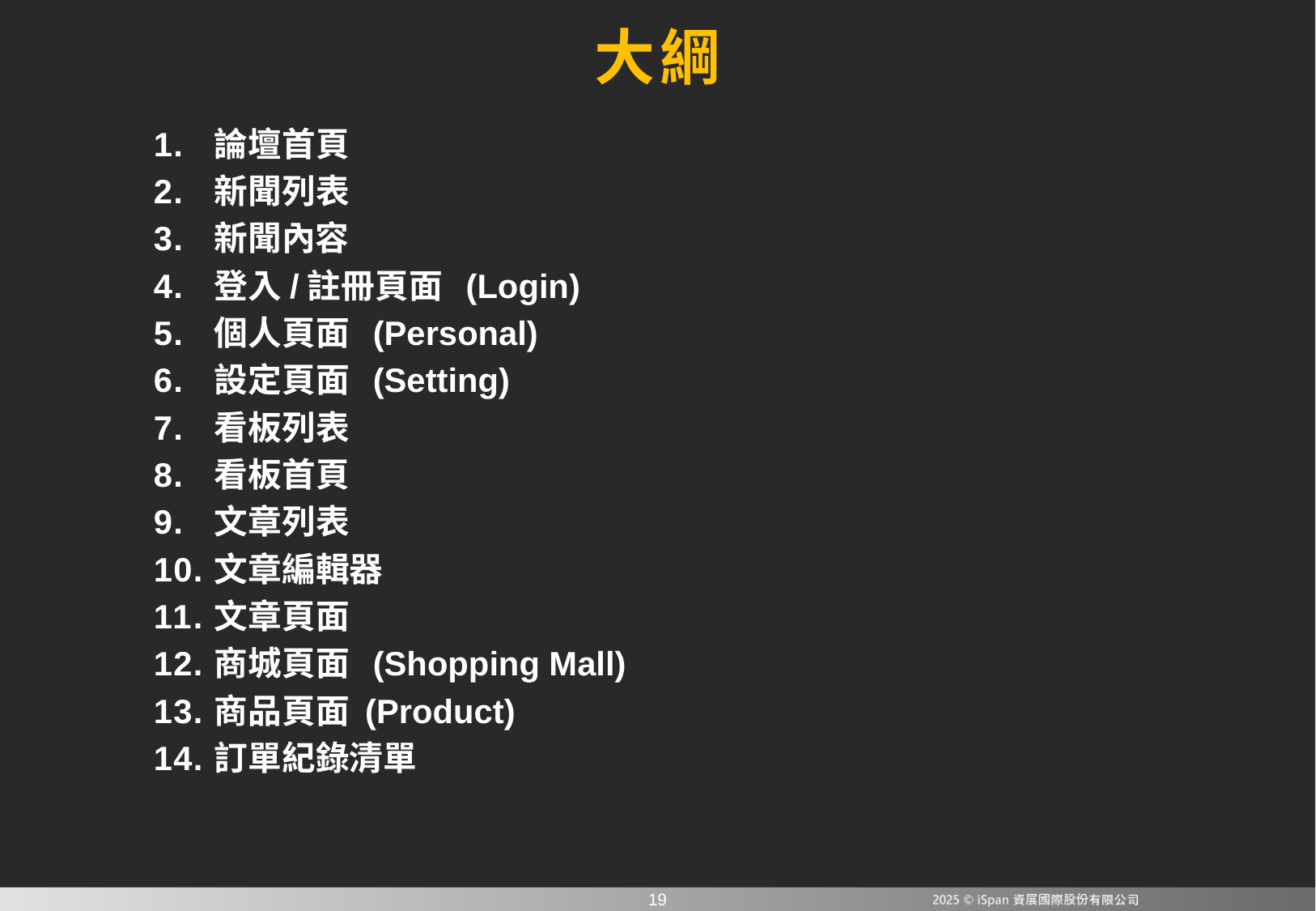

大綱
論壇首頁
新聞列表
新聞內容
登入/註冊頁面  (Login)
個人頁面  (Personal)
設定頁面  (Setting)
看板列表
看板首頁
文章列表
文章編輯器
文章頁面
商城頁面  (Shopping Mall)
商品頁面 (Product)
訂單紀錄清單